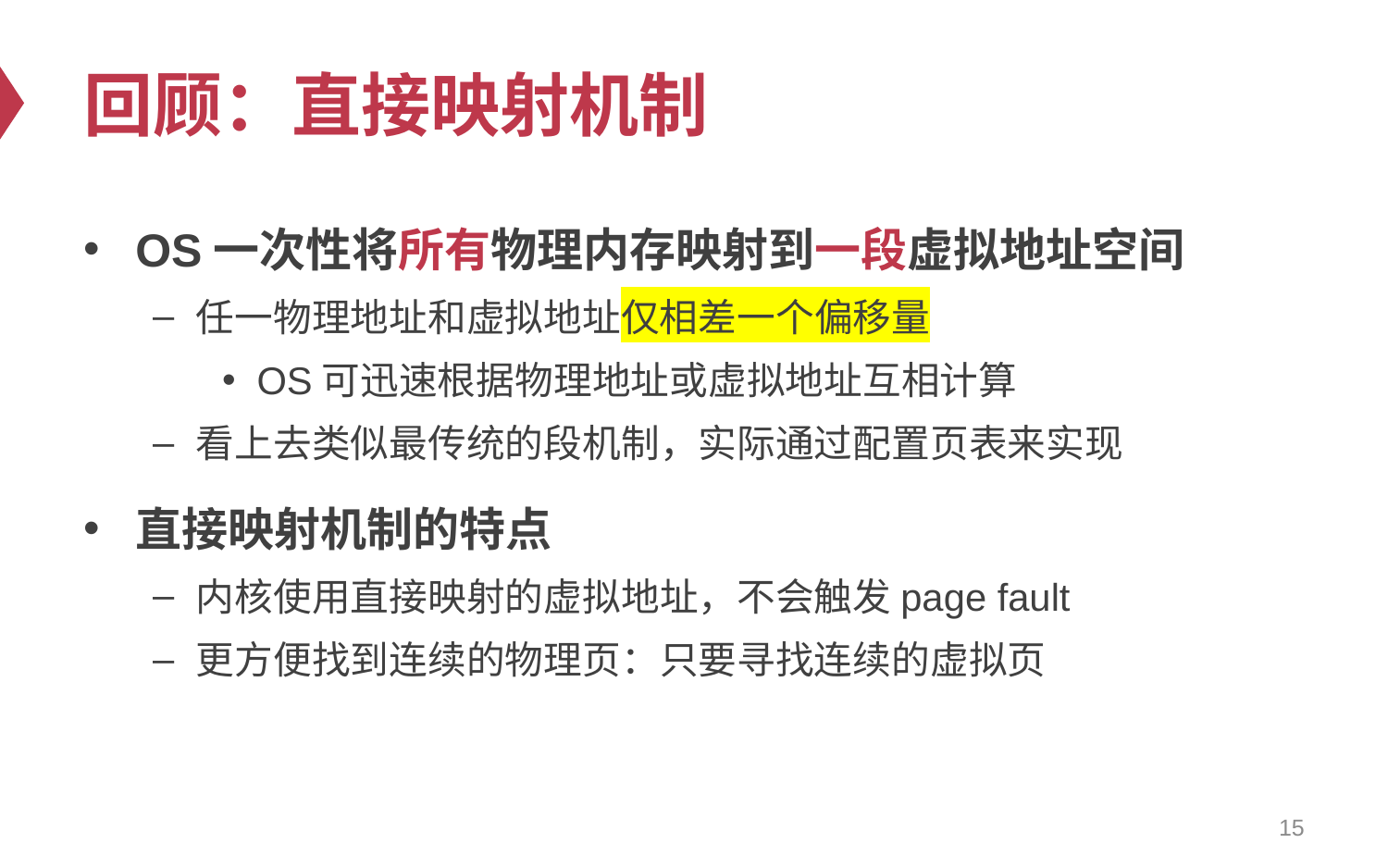

# 回顾：直接映射机制
OS一次性将所有物理内存映射到一段虚拟地址空间
任一物理地址和虚拟地址仅相差一个偏移量
OS可迅速根据物理地址或虚拟地址互相计算
看上去类似最传统的段机制，实际通过配置页表来实现
直接映射机制的特点
内核使用直接映射的虚拟地址，不会触发page fault
更方便找到连续的物理页：只要寻找连续的虚拟页
15